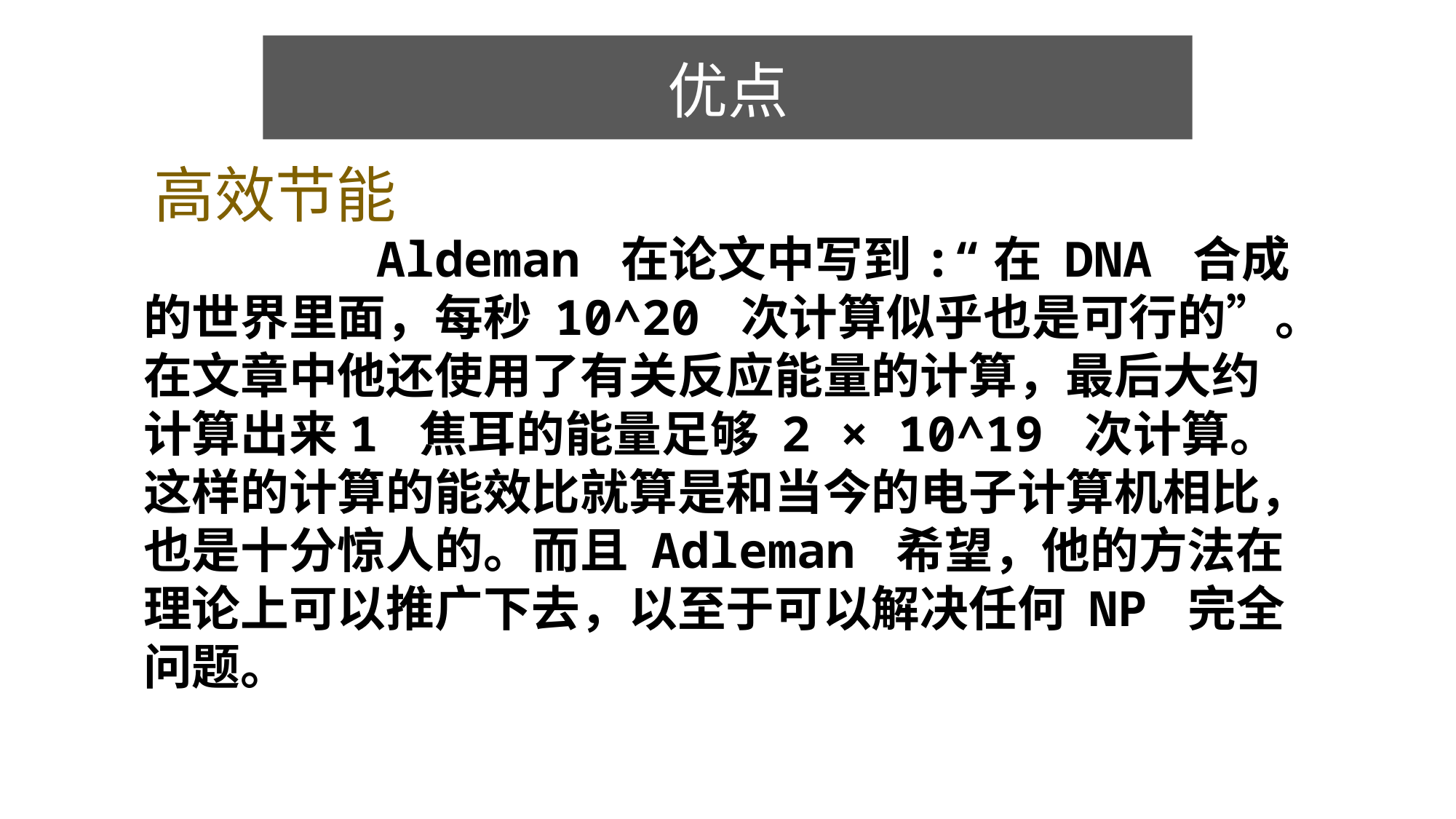

优点
高效节能
        Aldeman 在论文中写到:“在 DNA 合成的世界里面，每秒 10^20 次计算似乎也是可行的”。在文章中他还使用了有关反应能量的计算，最后大约计算出来1 焦耳的能量足够 2 × 10^19 次计算。这样的计算的能效比就算是和当今的电子计算机相比，也是十分惊人的。而且 Adleman 希望，他的方法在理论上可以推广下去，以至于可以解决任何 NP 完全问题。